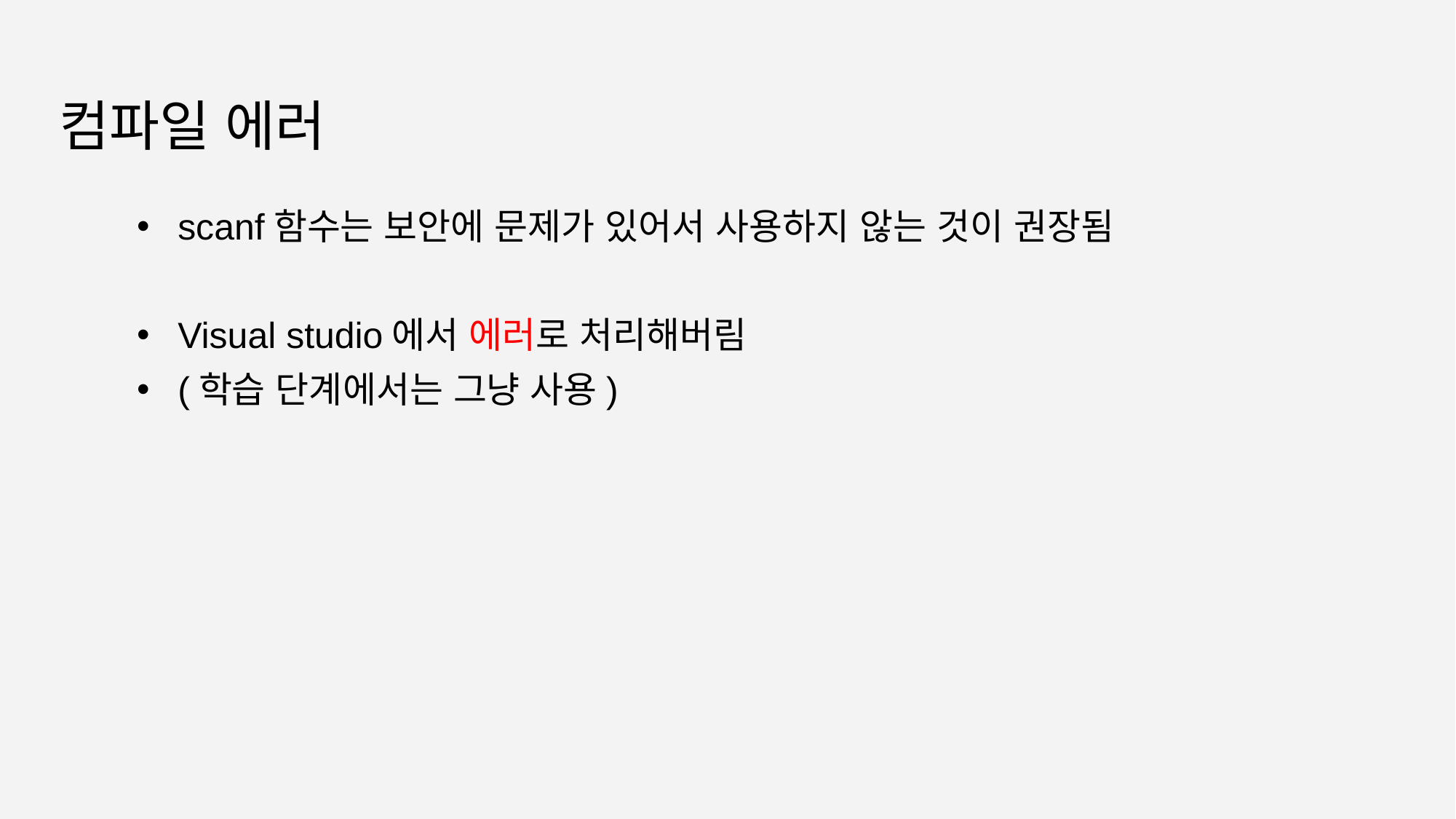

# 컴파일 에러
scanf함수는 보안에 문제가 있어서 사용하지 않는 것이 권장됨

Visual studio에서 에러로 처리해버림
(학습 단계에서는 그냥 사용)